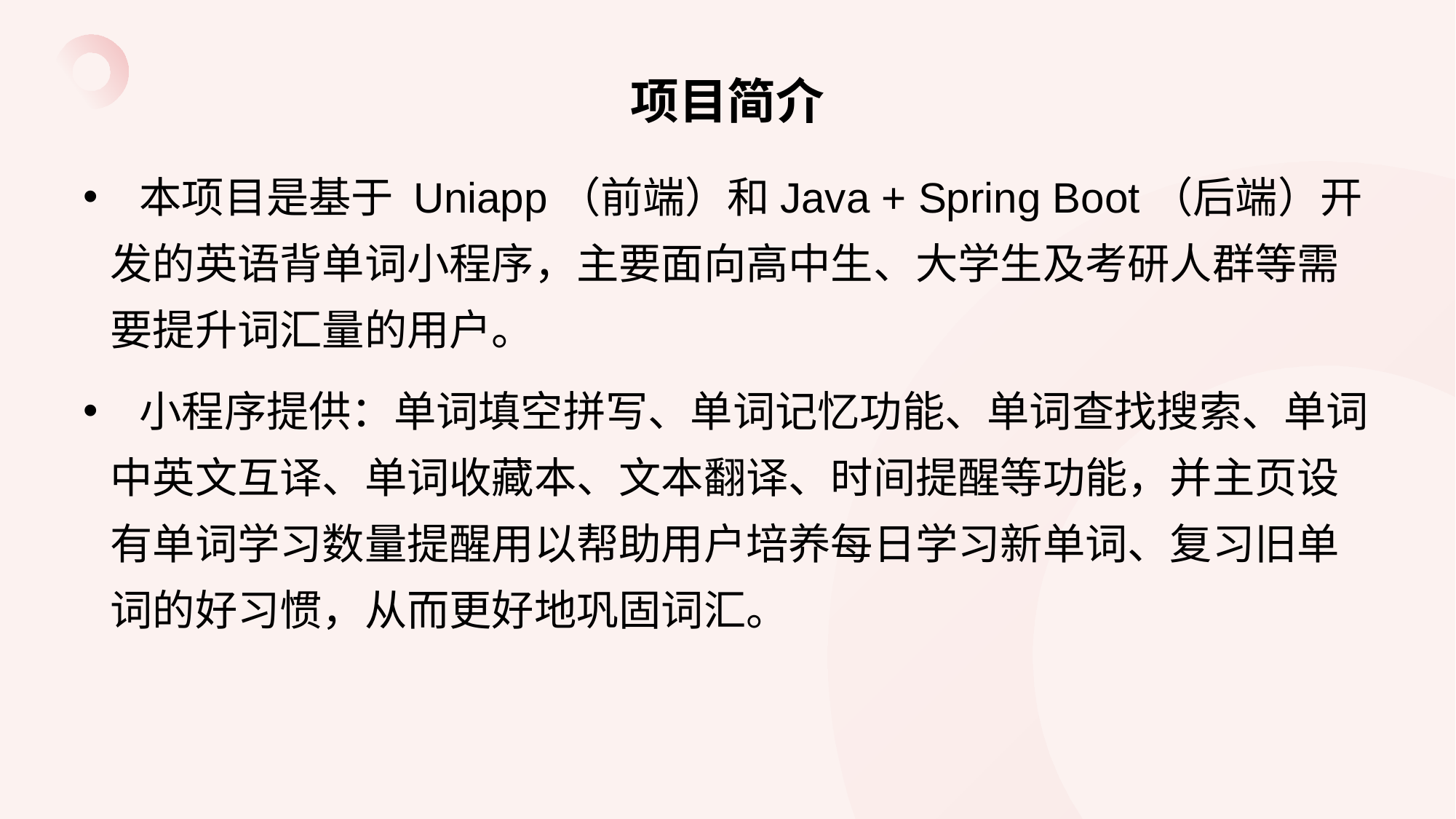

# 项目简介
  本项目是基于 Uniapp（前端）和Java + Spring Boot（后端）开发的英语背单词小程序，主要面向高中生、大学生及考研人群等需要提升词汇量的用户。
  小程序提供：单词填空拼写、单词记忆功能、单词查找搜索、单词中英文互译、单词收藏本、文本翻译、时间提醒等功能，并主页设有单词学习数量提醒用以帮助用户培养每日学习新单词、复习旧单词的好习惯，从而更好地巩固词汇。